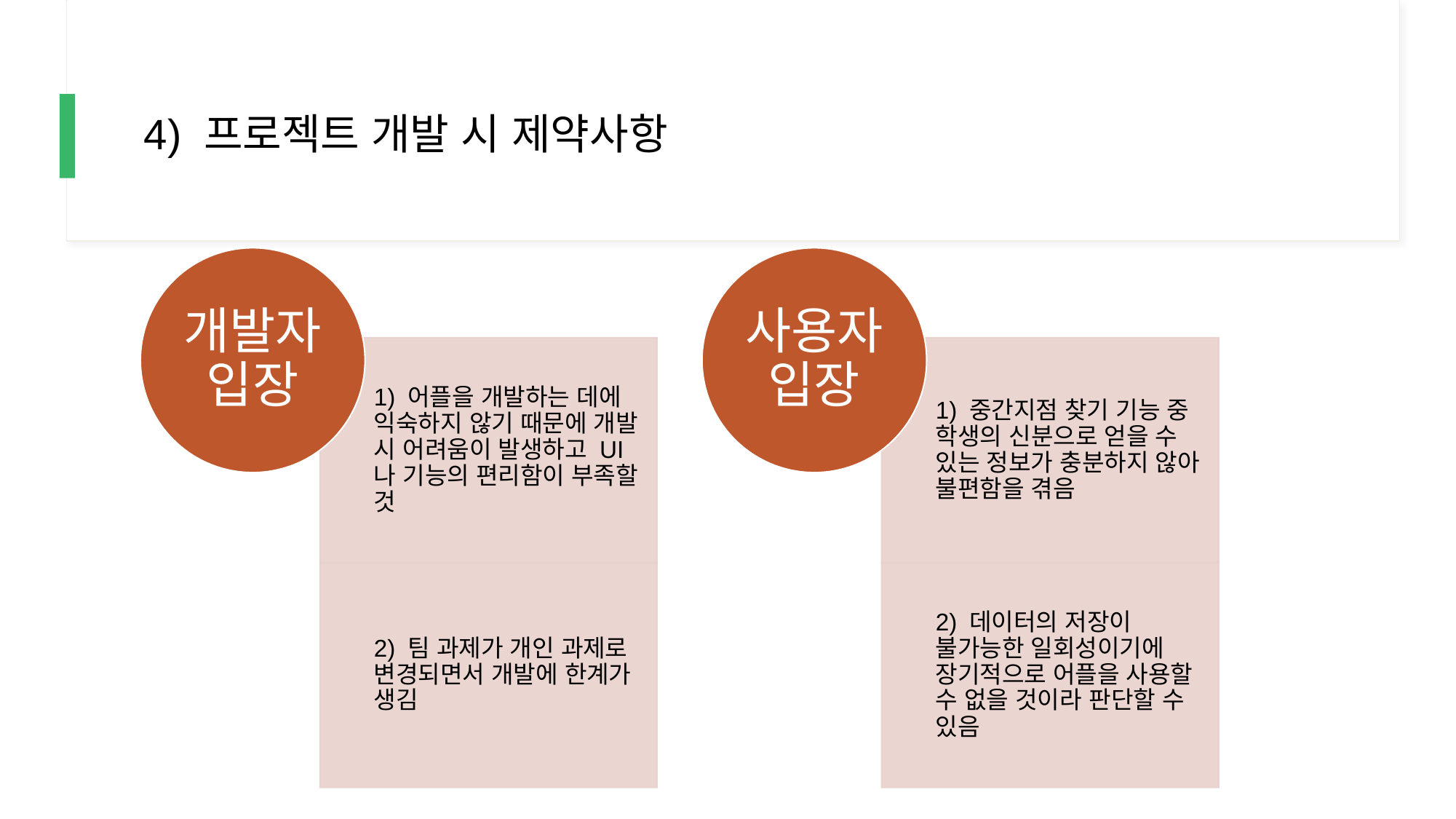

# 4) 프로젝트 개발 시 제약사항
1) 어플을 개발하는 데에 익숙하지 않기 때문에 개발 시 어려움이 발생하고 UI나 기능의 편리함이 부족할 것
2) 팀 과제가 개인 과제로 변경되면서 개발에 한계가 생김
개발자 입장
1) 중간지점 찾기 기능 중 학생의 신분으로 얻을 수 있는 정보가 충분하지 않아 불편함을 겪음
2) 데이터의 저장이 불가능한 일회성이기에 장기적으로 어플을 사용할 수 없을 것이라 판단할 수 있음
사용자 입장